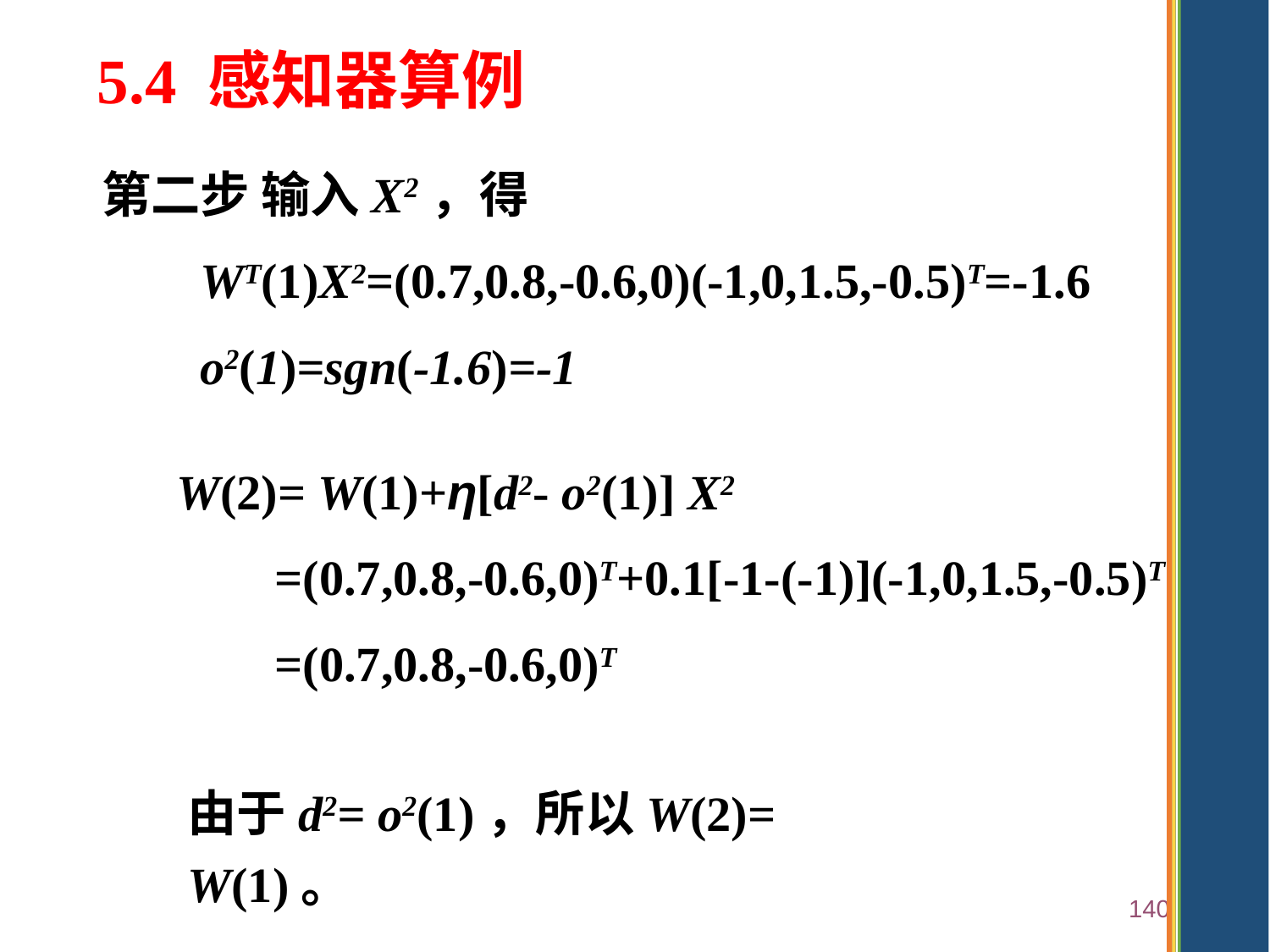

5.4 感知器算例
第二步 输入X2，得
        WT(1)X2=(0.7,0.8,-0.6,0)(-1,0,1.5,-0.5)T=-1.6
        o2(1)=sgn(-1.6)=-1
W(2)= W(1)+η[d2- o2(1)] X2
        =(0.7,0.8,-0.6,0)T+0.1[-1-(-1)](-1,0,1.5,-0.5)T
        =(0.7,0.8,-0.6,0)T
由于d2= o2(1)，所以W(2)= W(1)。
140